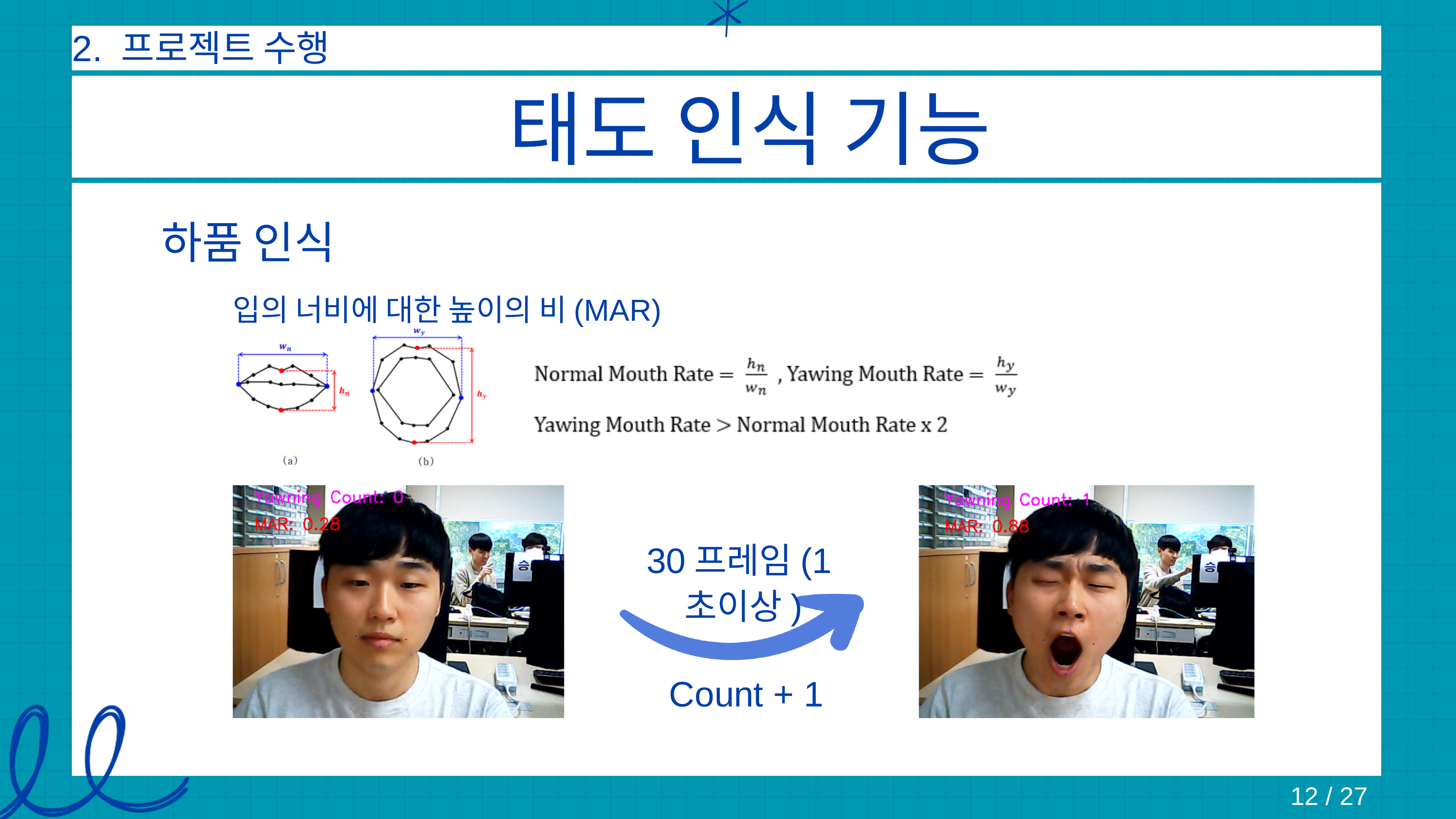

2. 프로젝트 수행
태도 인식 기능

하품 인식
입의 너비에 대한 높이의 비(MAR)

30프레임(1초이상)

 Count + 1

12 / 27